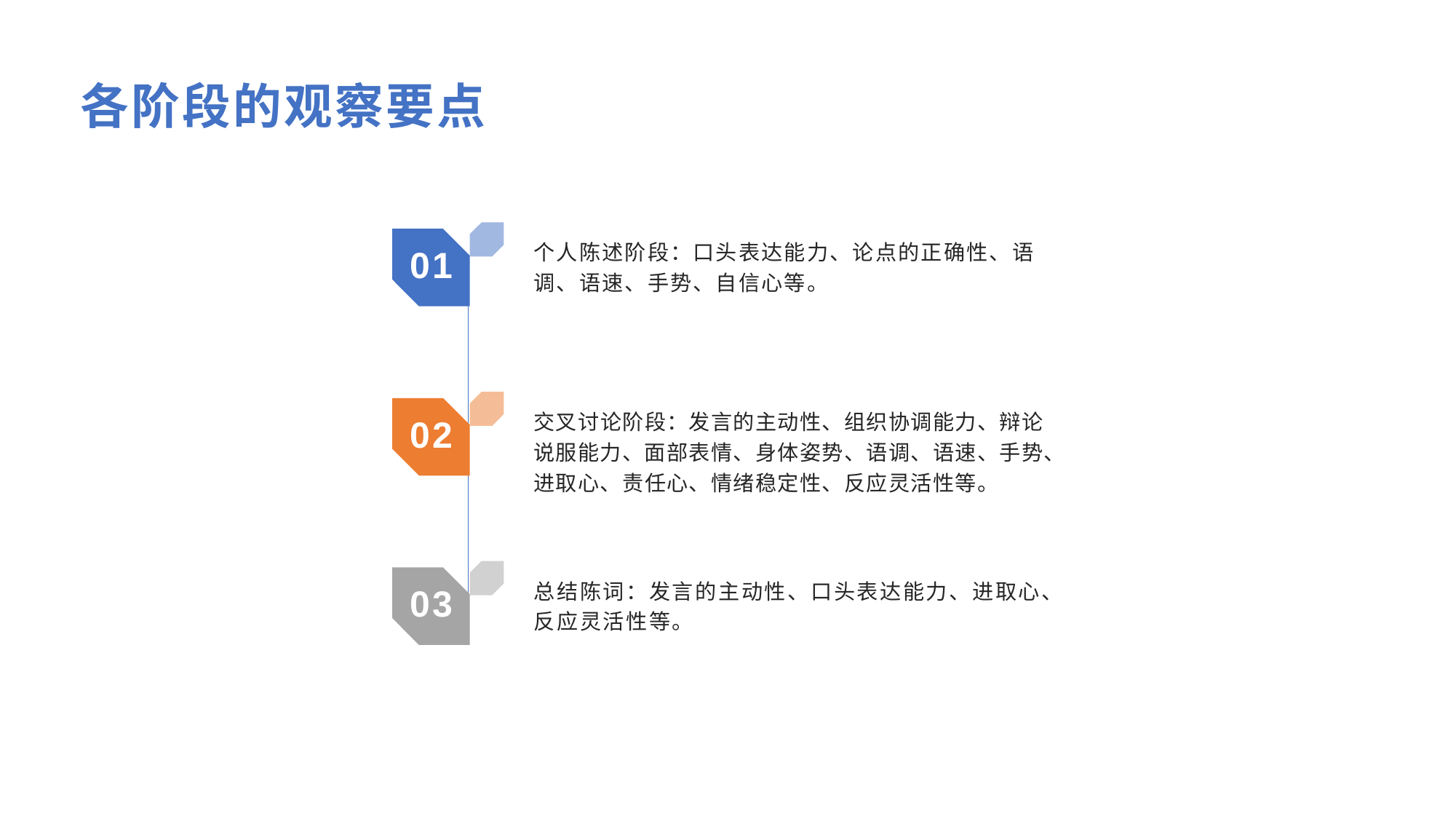

各阶段的观察要点

个人陈述阶段：口头表达能力、论点的正确性、语调、语速、手势、自信心等。
01

交叉讨论阶段：发言的主动性、组织协调能力、辩论说服能力、面部表情、身体姿势、语调、语速、手势、进取心、责任心、情绪稳定性、反应灵活性等。
02

总结陈词：发言的主动性、口头表达能力、进取心、反应灵活性等。
03